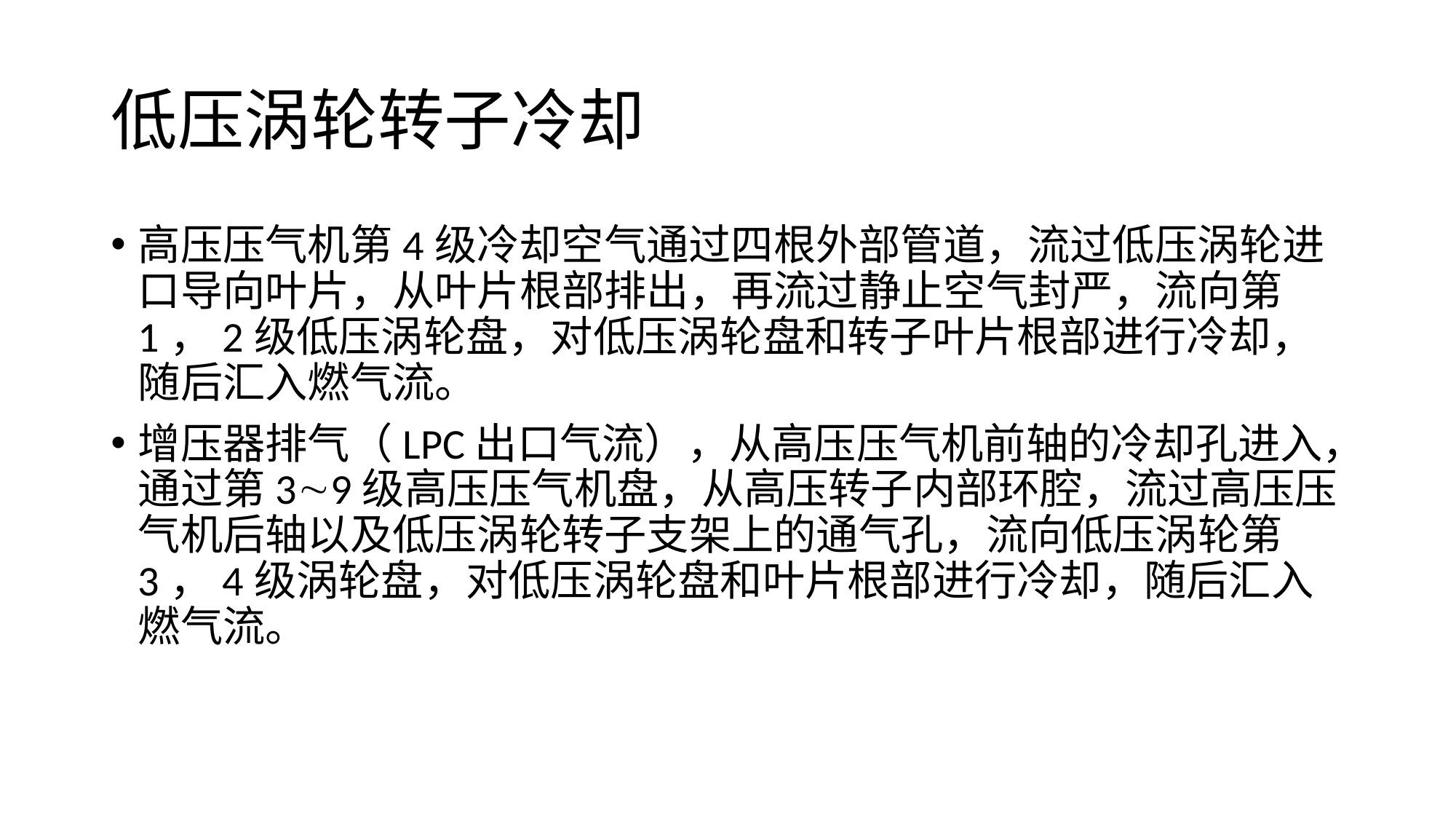

# 低压涡轮转子冷却
高压压气机第4级冷却空气通过四根外部管道，流过低压涡轮进口导向叶片，从叶片根部排出，再流过静止空气封严，流向第1，2级低压涡轮盘，对低压涡轮盘和转子叶片根部进行冷却，随后汇入燃气流。
增压器排气（LPC出口气流），从高压压气机前轴的冷却孔进入，通过第3∼9级高压压气机盘，从高压转子内部环腔，流过高压压气机后轴以及低压涡轮转子支架上的通气孔，流向低压涡轮第3，4级涡轮盘，对低压涡轮盘和叶片根部进行冷却，随后汇入燃气流。